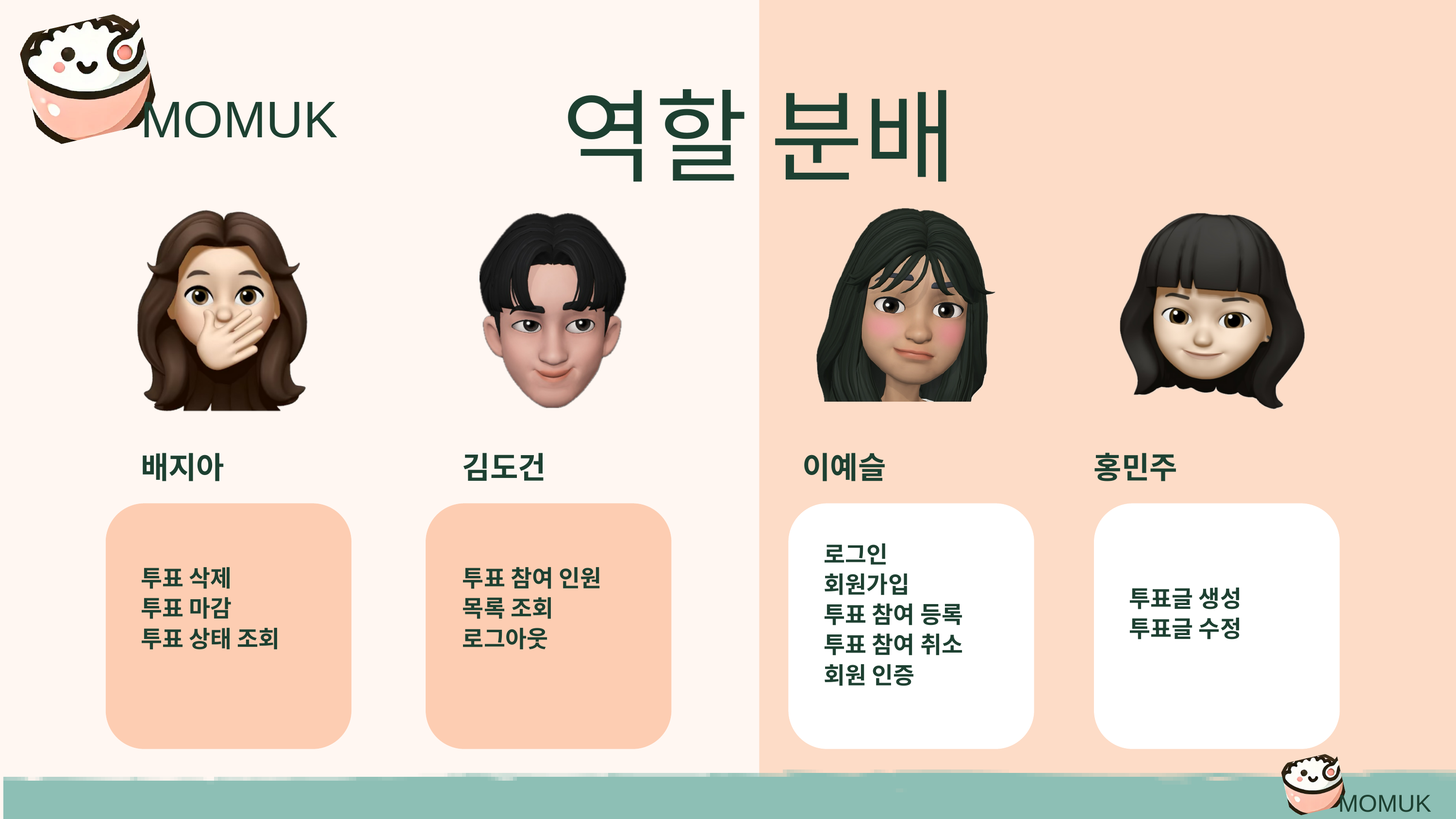

역할 분배
MOMUK

배지아
김도건
이예슬
홍민주

로그인
회원가입
투표 참여 등록  투표 참여 취소
회원 인증
투표 삭제
투표 마감
투표 상태 조회

투표 참여 인원 목록 조회
로그아웃
투표글 생성
투표글 수정

MOMUK